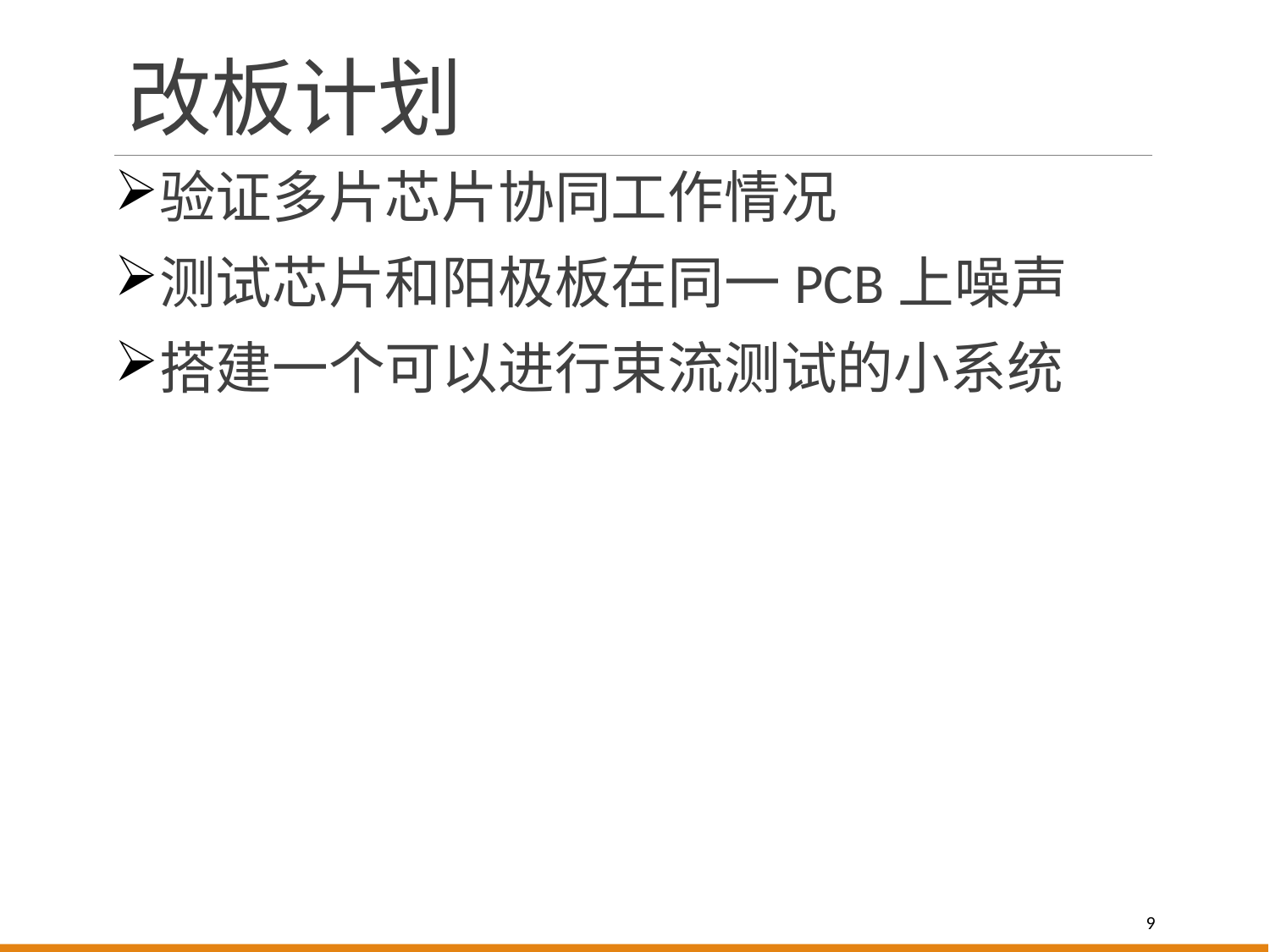

# 改板计划
验证多片芯片协同工作情况
测试芯片和阳极板在同一PCB上噪声
搭建一个可以进行束流测试的小系统

9